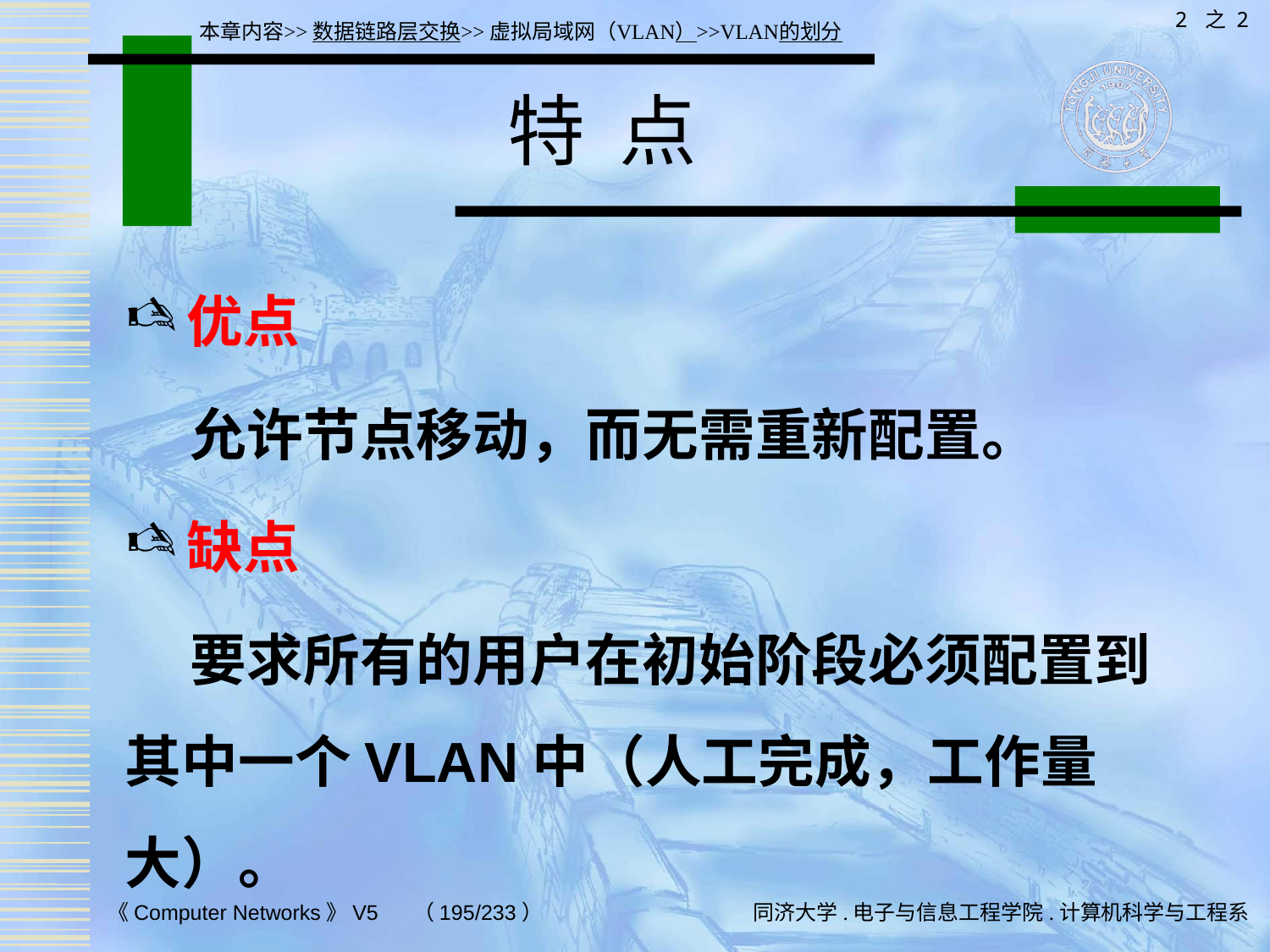

2 之 2
本章内容>>数据链路层交换>>虚拟局域网（VLAN）>>VLAN的划分
# 特  点
优点
    允许节点移动，而无需重新配置。
缺点
    要求所有的用户在初始阶段必须配置到其中一个VLAN中（人工完成，工作量大）。